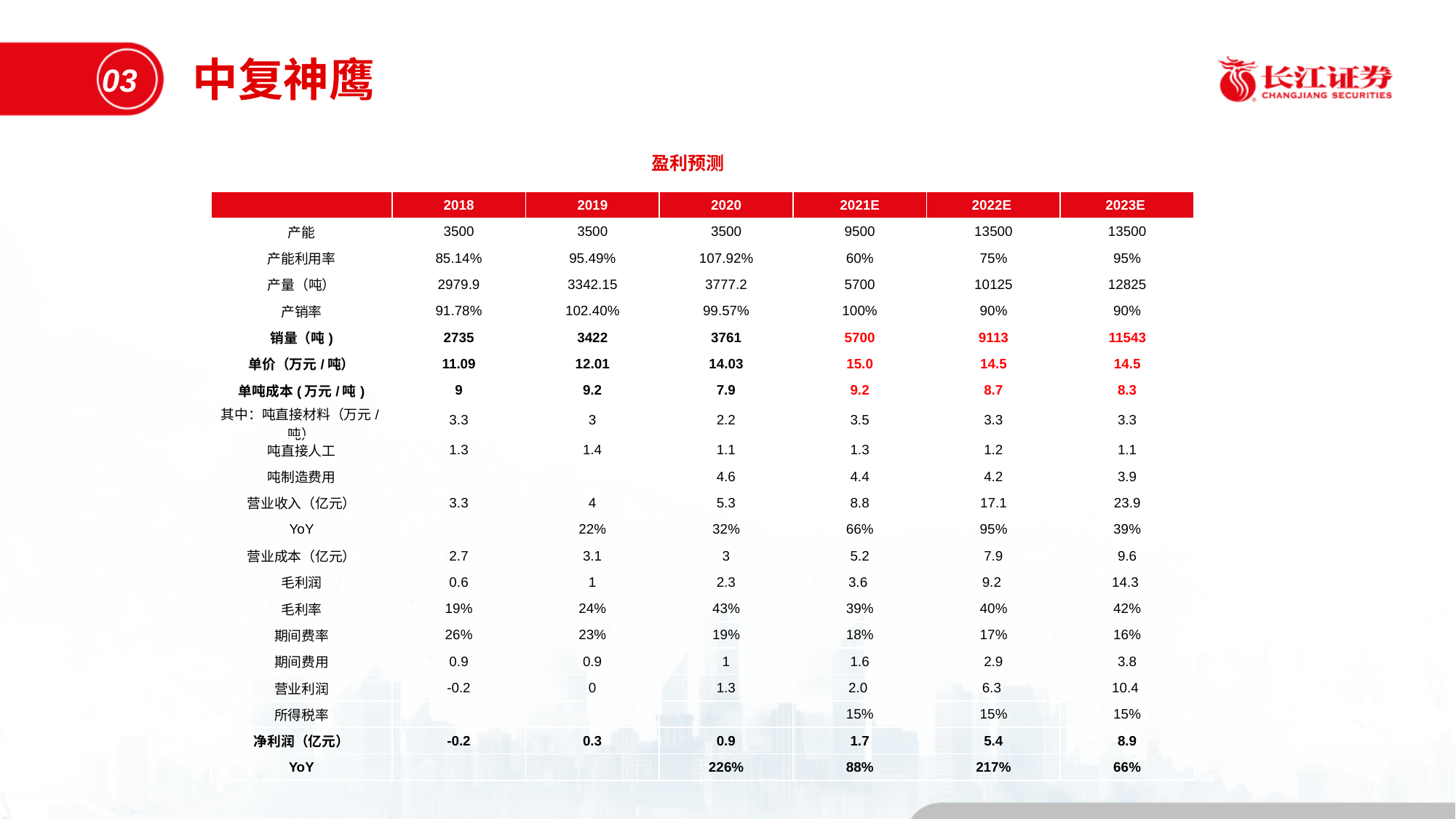

中复神鹰
03
盈利预测
|  | 2018 | 2019 | 2020 | 2021E | 2022E | 2023E |
| --- | --- | --- | --- | --- | --- | --- |
| 产能 | 3500 | 3500 | 3500 | 9500 | 13500 | 13500 |
| 产能利用率 | 85.14% | 95.49% | 107.92% | 60% | 75% | 95% |
| 产量（吨） | 2979.9 | 3342.15 | 3777.2 | 5700 | 10125 | 12825 |
| 产销率 | 91.78% | 102.40% | 99.57% | 100% | 90% | 90% |
| 销量（吨) | 2735 | 3422 | 3761 | 5700 | 9113 | 11543 |
| 单价（万元/吨） | 11.09 | 12.01 | 14.03 | 15.0 | 14.5 | 14.5 |
| 单吨成本(万元/吨) | 9 | 9.2 | 7.9 | 9.2 | 8.7 | 8.3 |
| 其中：吨直接材料（万元/吨） | 3.3 | 3 | 2.2 | 3.5 | 3.3 | 3.3 |
| 吨直接人工 | 1.3 | 1.4 | 1.1 | 1.3 | 1.2 | 1.1 |
| 吨制造费用 |  |  | 4.6 | 4.4 | 4.2 | 3.9 |
| 营业收入（亿元） | 3.3 | 4 | 5.3 | 8.8 | 17.1 | 23.9 |
| YoY |  | 22% | 32% | 66% | 95% | 39% |
| 营业成本（亿元） | 2.7 | 3.1 | 3 | 5.2 | 7.9 | 9.6 |
| 毛利润 | 0.6 | 1 | 2.3 | 3.6 | 9.2 | 14.3 |
| 毛利率 | 19% | 24% | 43% | 39% | 40% | 42% |
| 期间费率 | 26% | 23% | 19% | 18% | 17% | 16% |
| 期间费用 | 0.9 | 0.9 | 1 | 1.6 | 2.9 | 3.8 |
| 营业利润 | -0.2 | 0 | 1.3 | 2.0 | 6.3 | 10.4 |
| 所得税率 |  |  |  | 15% | 15% | 15% |
| 净利润（亿元） | -0.2 | 0.3 | 0.9 | 1.7 | 5.4 | 8.9 |
| YoY |  |  | 226% | 88% | 217% | 66% |